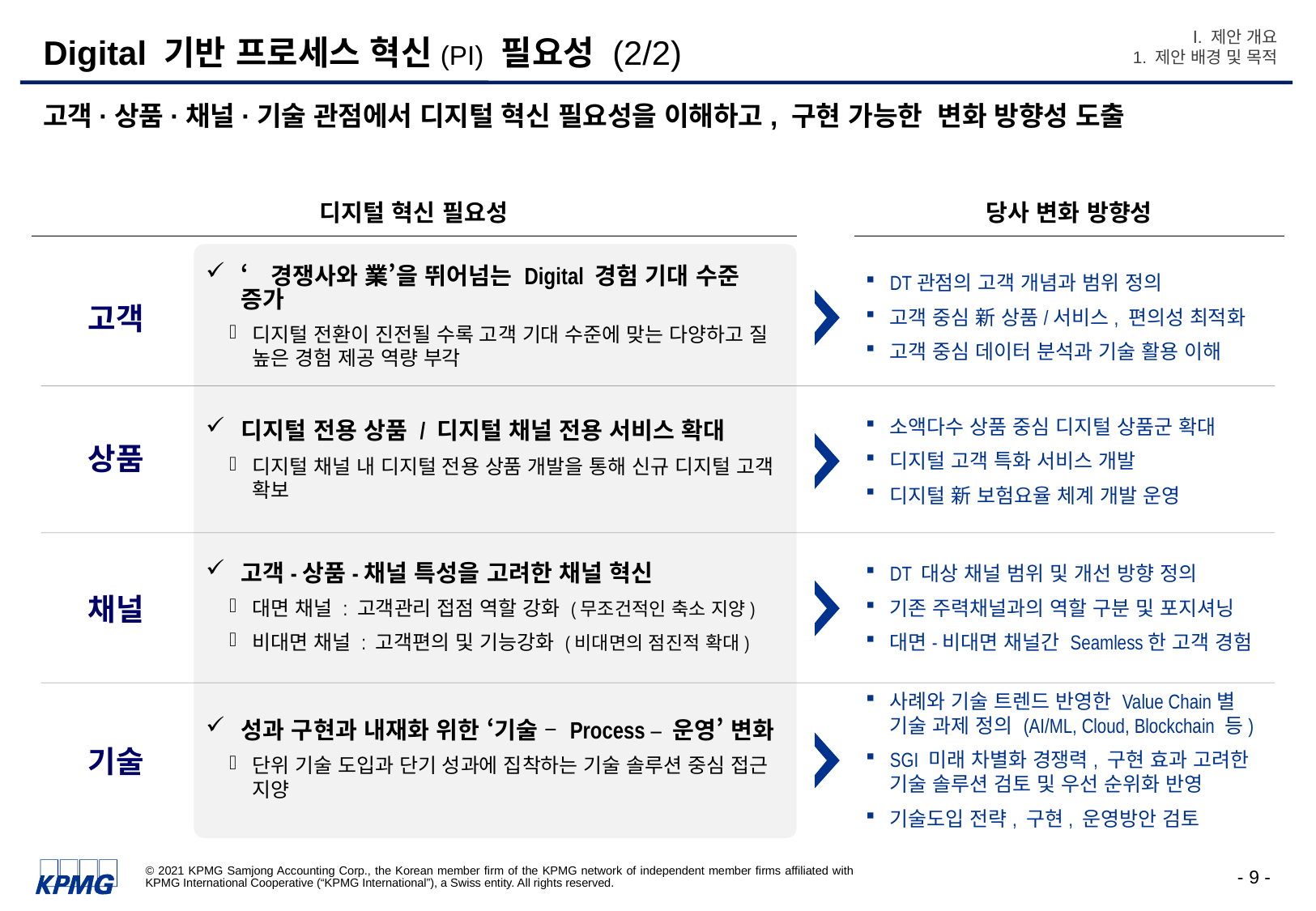

Ⅰ. 제안 개요
1. 제안 배경 및 목적
# Digital 기반 프로세스 혁신(PI) 필요성 (2/2)
고객·상품·채널·기술 관점에서 디지털 혁신 필요성을 이해하고, 구현 가능한  변화 방향성 도출
디지털 혁신 필요성
당사 변화 방향성

‘경쟁사와 業’을 뛰어넘는 Digital 경험 기대 수준 증가
디지털 전환이 진전될 수록 고객 기대 수준에 맞는 다양하고 질 높은 경험 제공 역량 부각
DT관점의 고객 개념과 범위 정의
고객 중심 新 상품/서비스, 편의성 최적화
고객 중심 데이터 분석과 기술 활용 이해

고객

디지털 전용 상품 / 디지털 채널 전용 서비스 확대
디지털 채널 내 디지털 전용 상품 개발을 통해 신규 디지털 고객 확보
소액다수 상품 중심 디지털 상품군 확대
디지털 고객 특화 서비스 개발
디지털 新 보험요율 체계 개발 운영

상품

고객-상품-채널 특성을 고려한 채널 혁신
대면 채널 : 고객관리 접점 역할 강화 (무조건적인 축소 지양)
비대면 채널 : 고객편의 및 기능강화 (비대면의 점진적 확대)
DT 대상 채널 범위 및 개선 방향 정의
기존 주력채널과의 역할 구분 및 포지셔닝
대면-비대면 채널간 Seamless한 고객 경험

채널

사례와 기술 트렌드 반영한 Value Chain별 기술 과제 정의 (AI/ML, Cloud, Blockchain 등)
SGI 미래 차별화 경쟁력, 구현 효과 고려한 기술 솔루션 검토 및 우선 순위화 반영
기술도입 전략, 구현, 운영방안 검토
성과 구현과 내재화 위한 ‘기술 – Process – 운영’ 변화
단위 기술 도입과 단기 성과에 집착하는 기술 솔루션 중심 접근 지양

기술